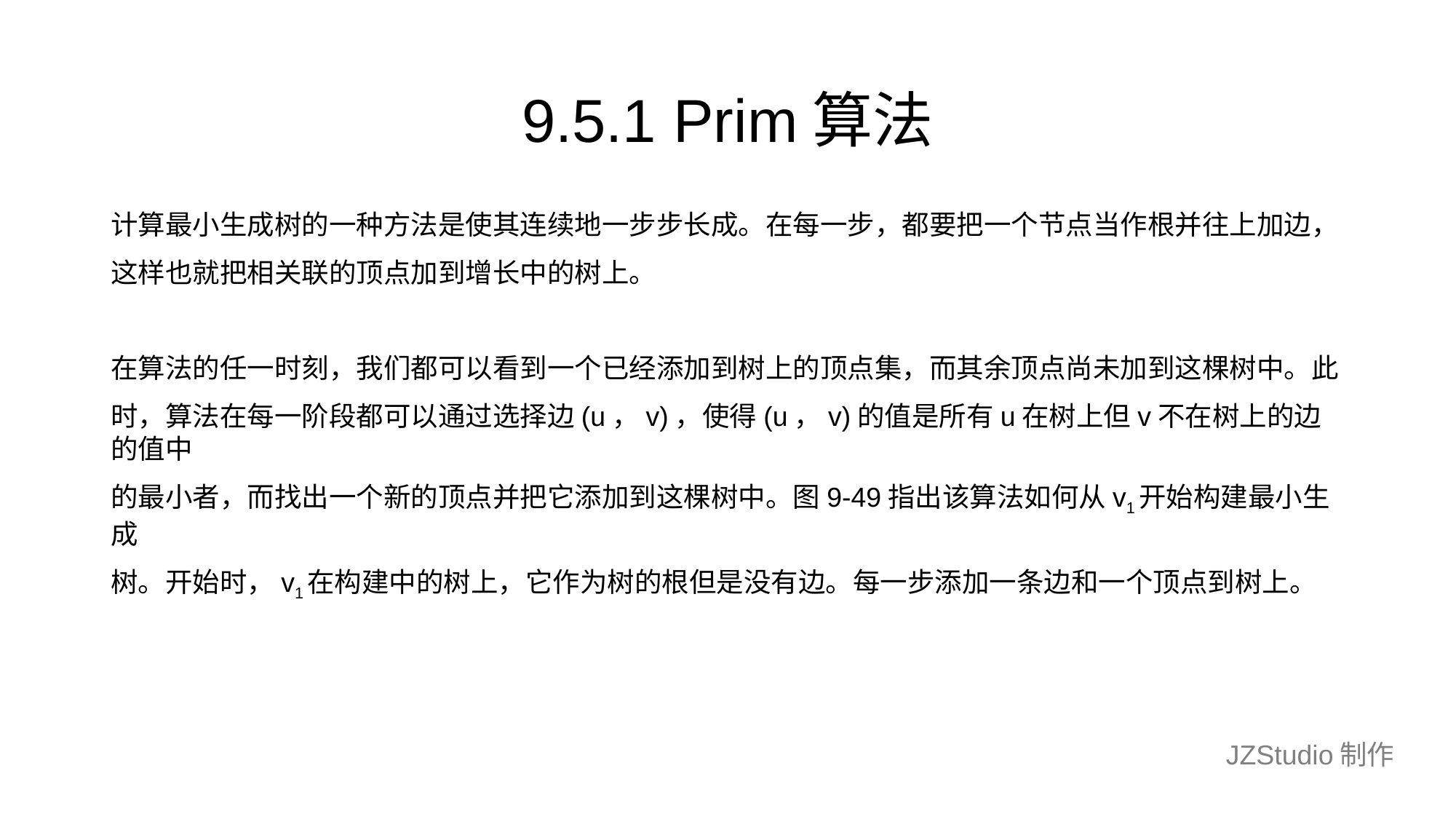

# 9.5.1 Prim算法
计算最小生成树的一种方法是使其连续地一步步长成。在每一步，都要把一个节点当作根并往上加边，
这样也就把相关联的顶点加到增长中的树上。

在算法的任一时刻，我们都可以看到一个已经添加到树上的顶点集，而其余顶点尚未加到这棵树中。此
时，算法在每一阶段都可以通过选择边(u，v)，使得(u，v)的值是所有u在树上但v不在树上的边的值中
的最小者，而找出一个新的顶点并把它添加到这棵树中。图9-49指出该算法如何从v1开始构建最小生成
树。开始时，v1在构建中的树上，它作为树的根但是没有边。每一步添加一条边和一个顶点到树上。